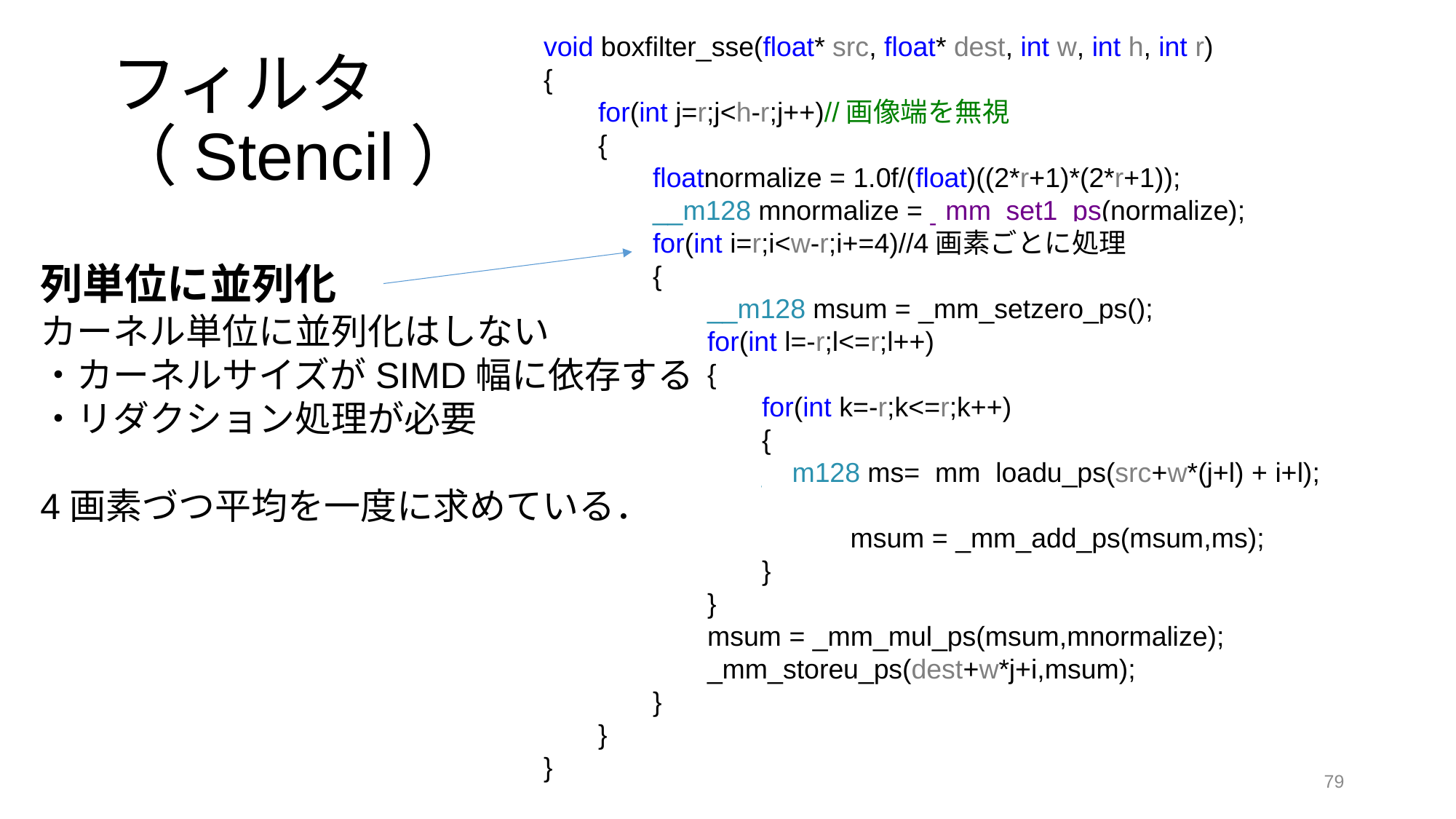

void boxfilter_sse(float* src, float* dest, int w, int h, int r)
{
for(int j=r;j<h-r;j++)//画像端を無視
{
floatnormalize = 1.0f/(float)((2*r+1)*(2*r+1));
__m128 mnormalize = _mm_set1_ps(normalize);
for(int i=r;i<w-r;i+=4)//4画素ごとに処理
{
__m128 msum = _mm_setzero_ps();
for(int l=-r;l<=r;l++)
{
for(int k=-r;k<=r;k++)
{
__m128 ms=_mm_loadu_ps(src+w*(j+l) + i+l);　　　　　　　　　 　　　
　　　msum = _mm_add_ps(msum,ms);
}
}
msum = _mm_mul_ps(msum,mnormalize);
_mm_storeu_ps(dest+w*j+i,msum);
}
}
}
# フィルタ （Stencil）
列単位に並列化
カーネル単位に並列化はしない
・カーネルサイズがSIMD幅に依存する
・リダクション処理が必要

4画素づつ平均を一度に求めている．
79